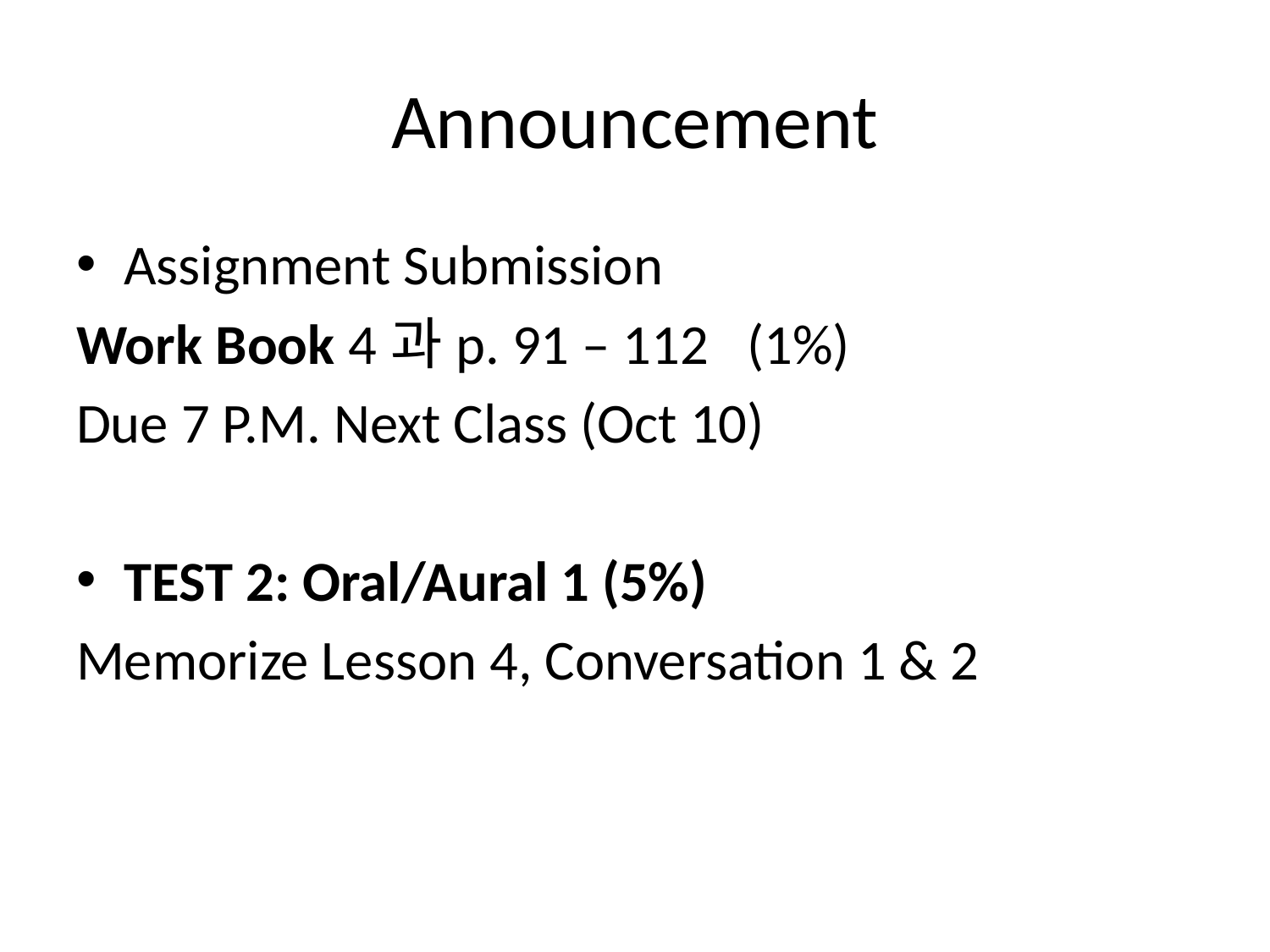

# Announcement
Assignment Submission
Work Book 4과p. 91 – 112   (1%)
Due 7 P.M. Next Class (Oct 10)

TEST 2: Oral/Aural 1 (5%)
Memorize Lesson 4, Conversation 1 & 2